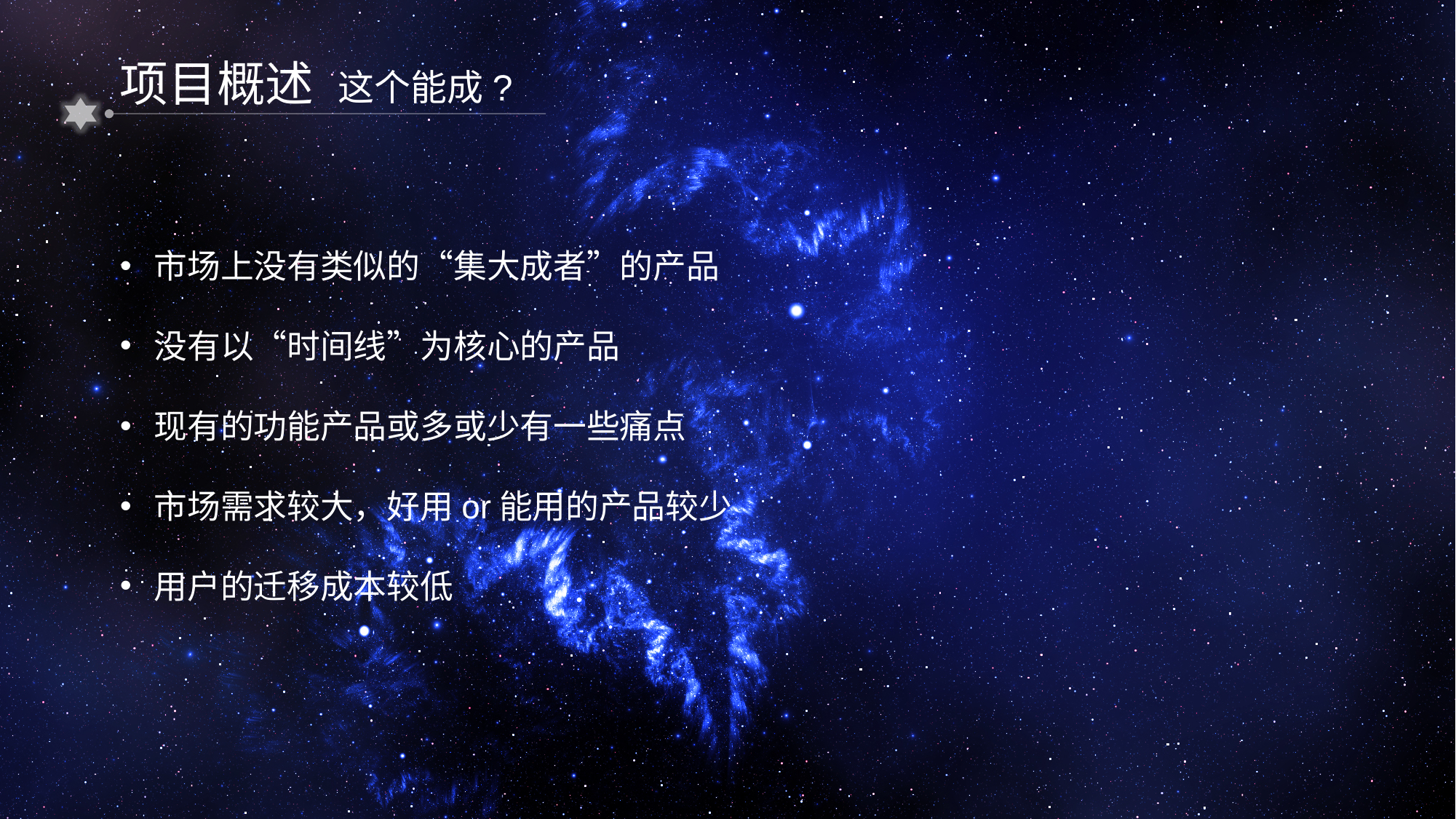

项目概述
这个能成?
市场上没有类似的“集大成者”的产品
没有以“时间线”为核心的产品
现有的功能产品或多或少有一些痛点
市场需求较大，好用or能用的产品较少
用户的迁移成本较低